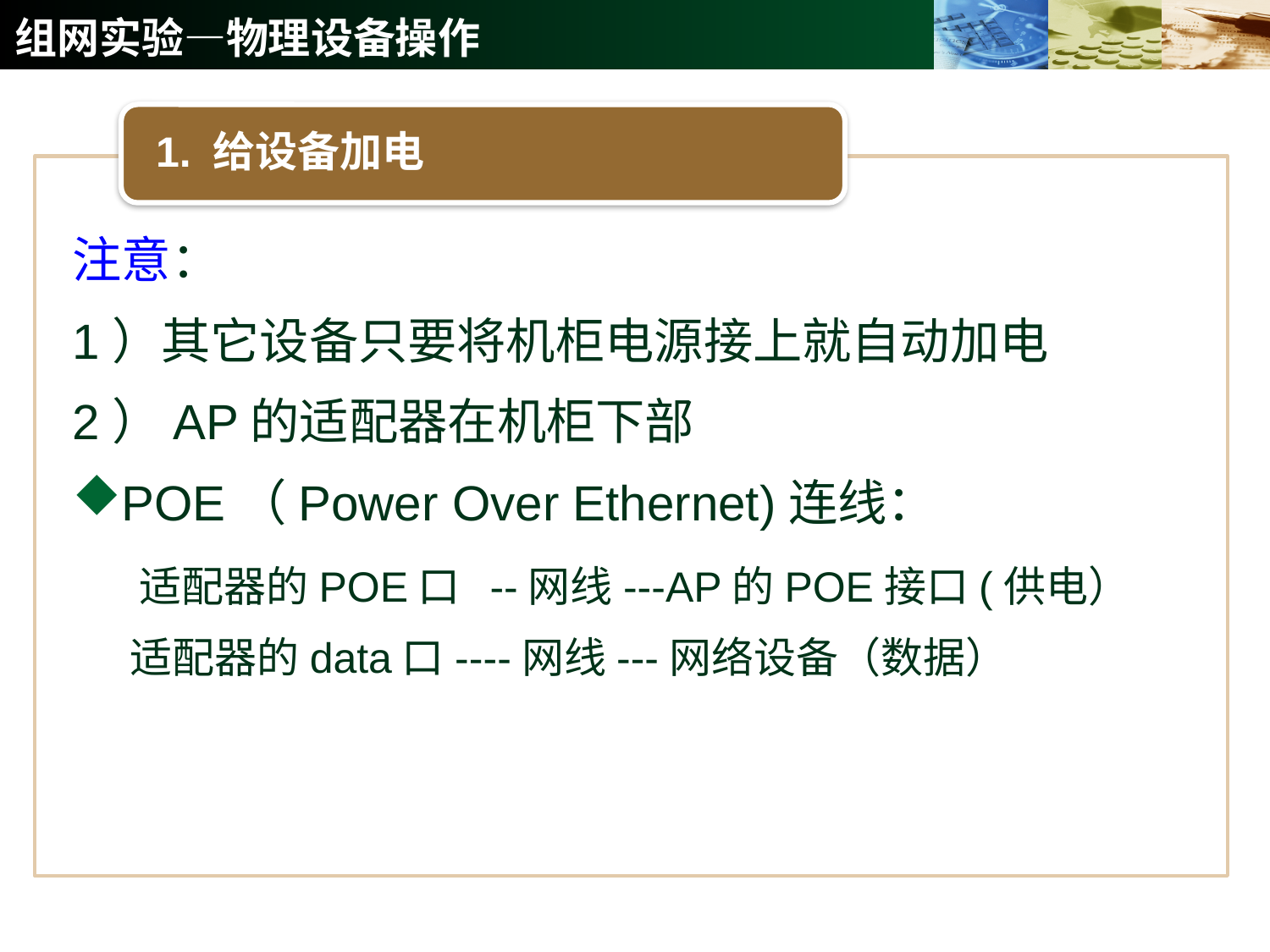

# 组网实验—物理设备操作

1. 给设备加电

注意：
1）其它设备只要将机柜电源接上就自动加电
2）AP的适配器在机柜下部
POE（Power Over Ethernet)连线：
     适配器的POE口  --网线---AP的POE接口(供电）
     适配器的data口----网线---网络设备（数据）

61